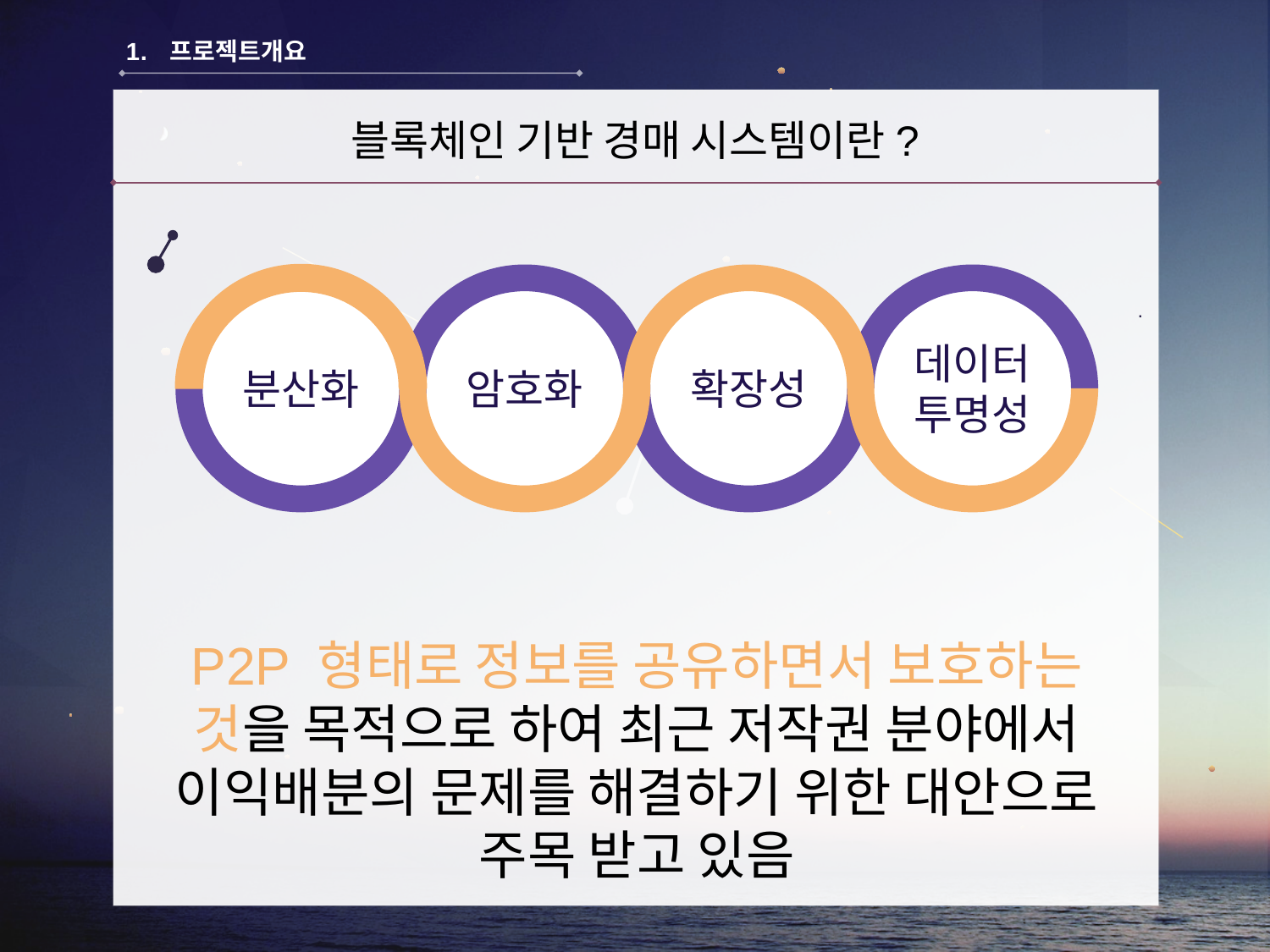

프로젝트개요

·

블록체인 기반 경매 시스템이란?

분산화
암호화
확장성
데이터
투명성

P2P 형태로 정보를 공유하면서 보호하는 것을 목적으로 하여 최근 저작권 분야에서 이익배분의 문제를 해결하기 위한 대안으로 주목 받고 있음